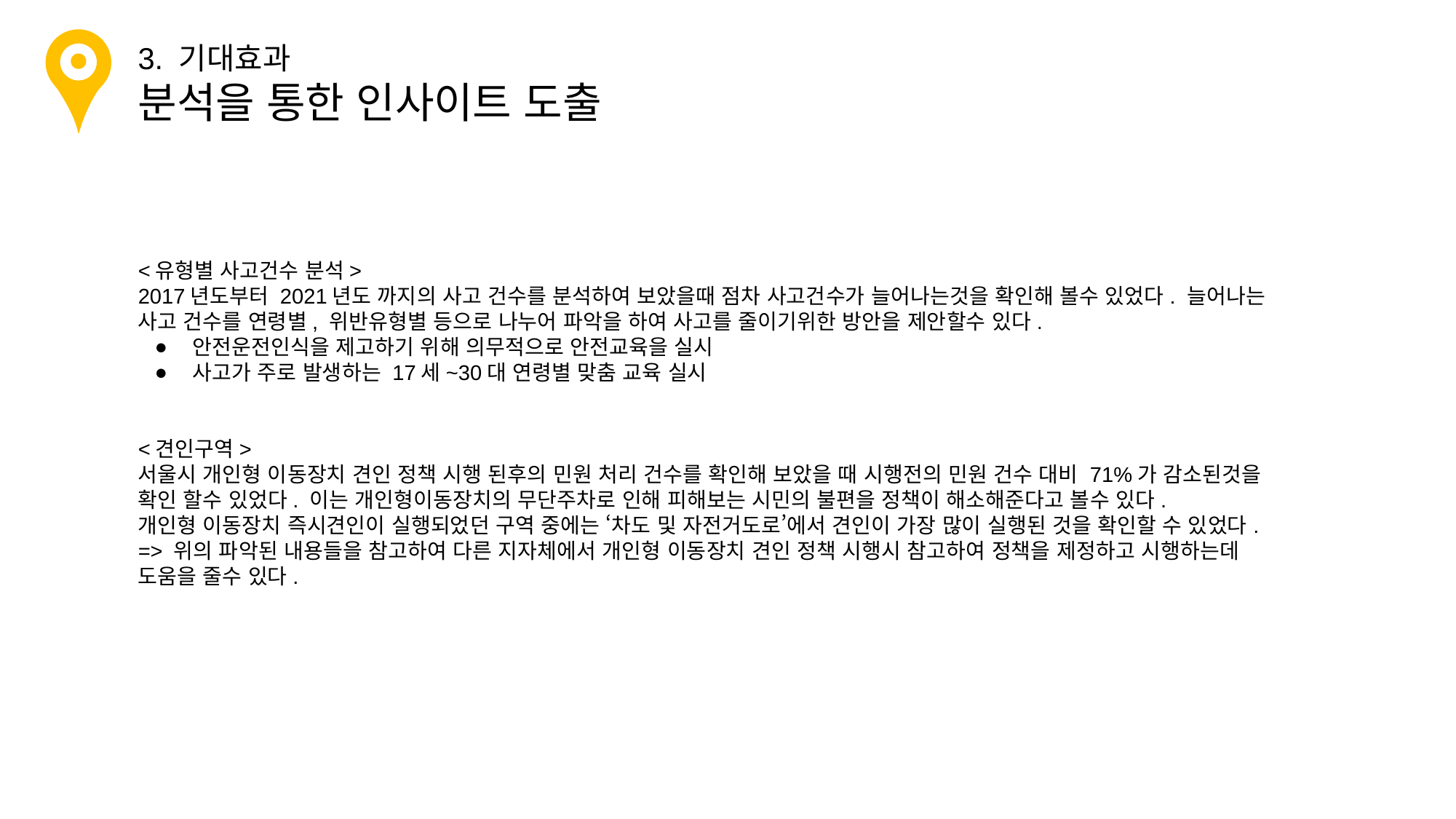

3. 기대효과
분석을 통한 인사이트 도출
<유형별 사고건수 분석>
2017년도부터 2021년도 까지의 사고 건수를 분석하여 보았을때 점차 사고건수가 늘어나는것을 확인해 볼수 있었다. 늘어나는 사고 건수를 연령별, 위반유형별 등으로 나누어 파악을 하여 사고를 줄이기위한 방안을 제안할수 있다.
안전운전인식을 제고하기 위해 의무적으로 안전교육을 실시
사고가 주로 발생하는 17세~30대 연령별 맞춤 교육 실시

<견인구역>
서울시 개인형 이동장치 견인 정책 시행 된후의 민원 처리 건수를 확인해 보았을 때 시행전의 민원 건수 대비 71%가 감소된것을 확인 할수 있었다. 이는 개인형이동장치의 무단주차로 인해 피해보는 시민의 불편을 정책이 해소해준다고 볼수 있다.
개인형 이동장치 즉시견인이 실행되었던 구역 중에는 ‘차도 및 자전거도로’에서 견인이 가장 많이 실행된 것을 확인할 수 있었다.
=> 위의 파악된 내용들을 참고하여 다른 지자체에서 개인형 이동장치 견인 정책 시행시 참고하여 정책을 제정하고 시행하는데 도움을 줄수 있다.